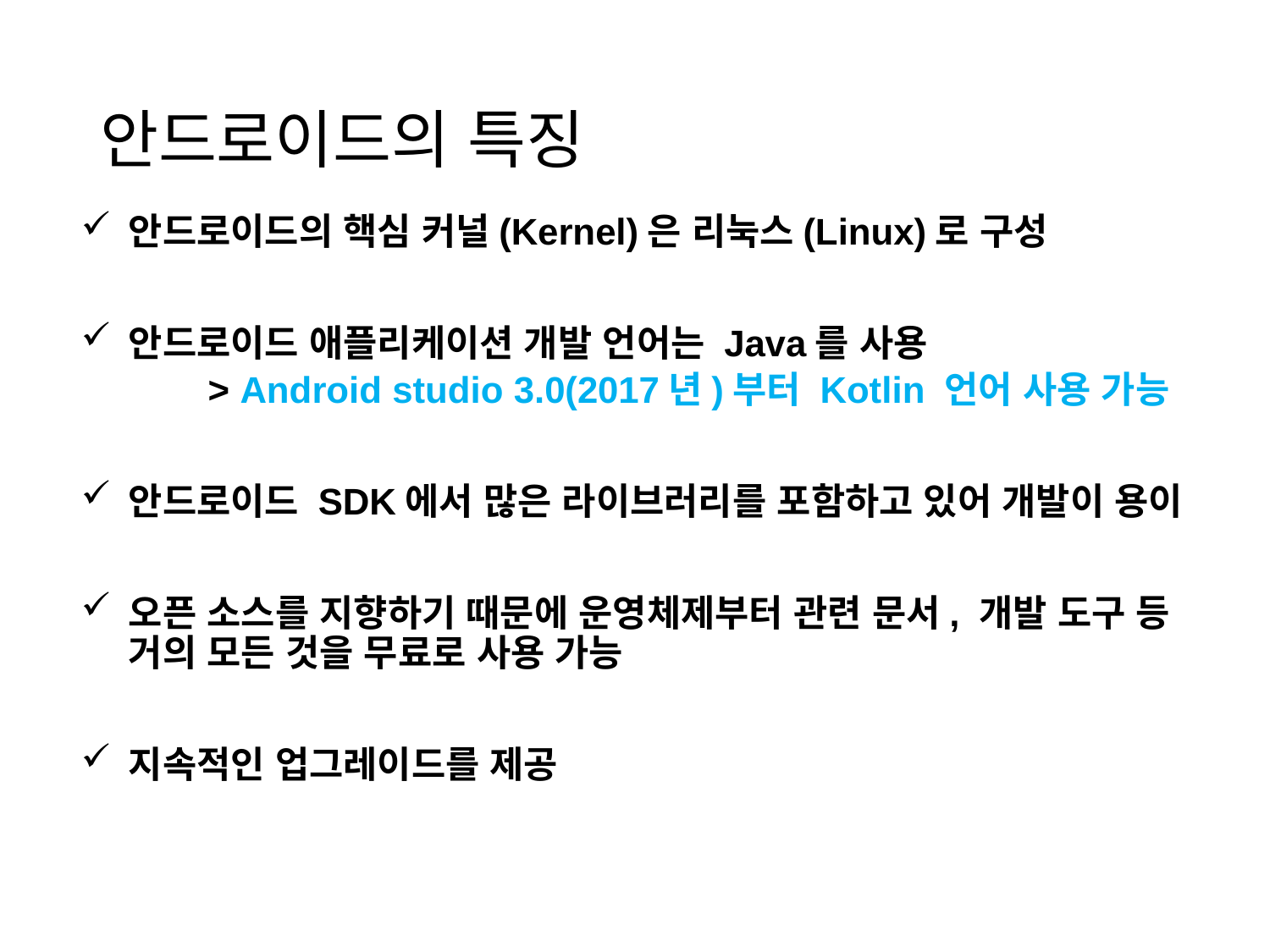

# 안드로이드의 특징
안드로이드의 핵심 커널(Kernel)은 리눅스(Linux)로 구성

안드로이드 애플리케이션 개발 언어는 Java를 사용
	> Android studio 3.0(2017년)부터 Kotlin 언어 사용 가능

안드로이드 SDK에서 많은 라이브러리를 포함하고 있어 개발이 용이

오픈 소스를 지향하기 때문에 운영체제부터 관련 문서, 개발 도구 등 거의 모든 것을 무료로 사용 가능

지속적인 업그레이드를 제공